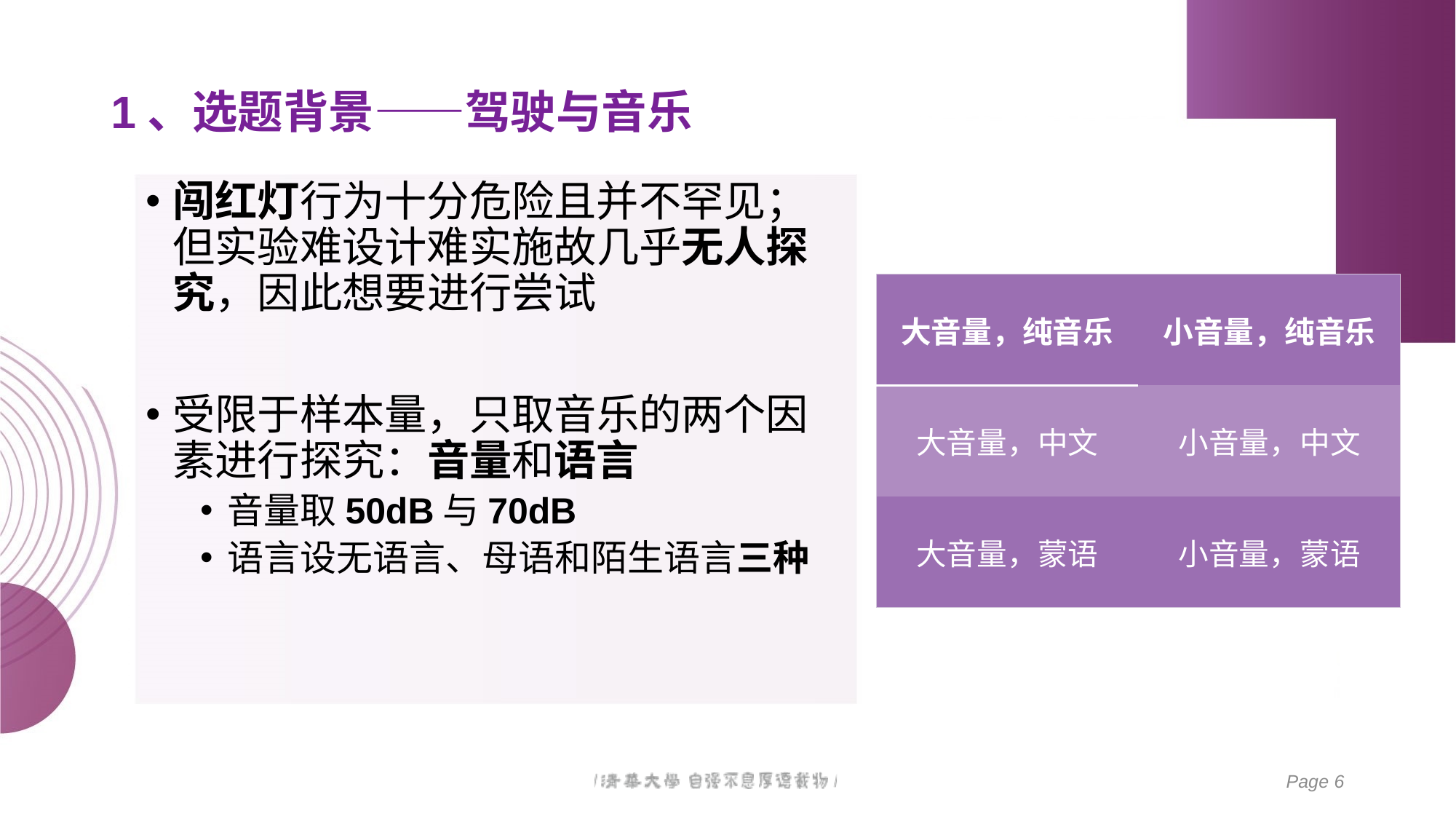

# 1、选题背景——驾驶与音乐
闯红灯行为十分危险且并不罕见；但实验难设计难实施故几乎无人探究，因此想要进行尝试

受限于样本量，只取音乐的两个因素进行探究：音量和语言
音量取50dB与70dB
语言设无语言、母语和陌生语言三种
| 大音量，纯音乐 | 小音量，纯音乐 |
| --- | --- |
| 大音量，中文 | 小音量，中文 |
| 大音量，蒙语 | 小音量，蒙语 |
Page 6